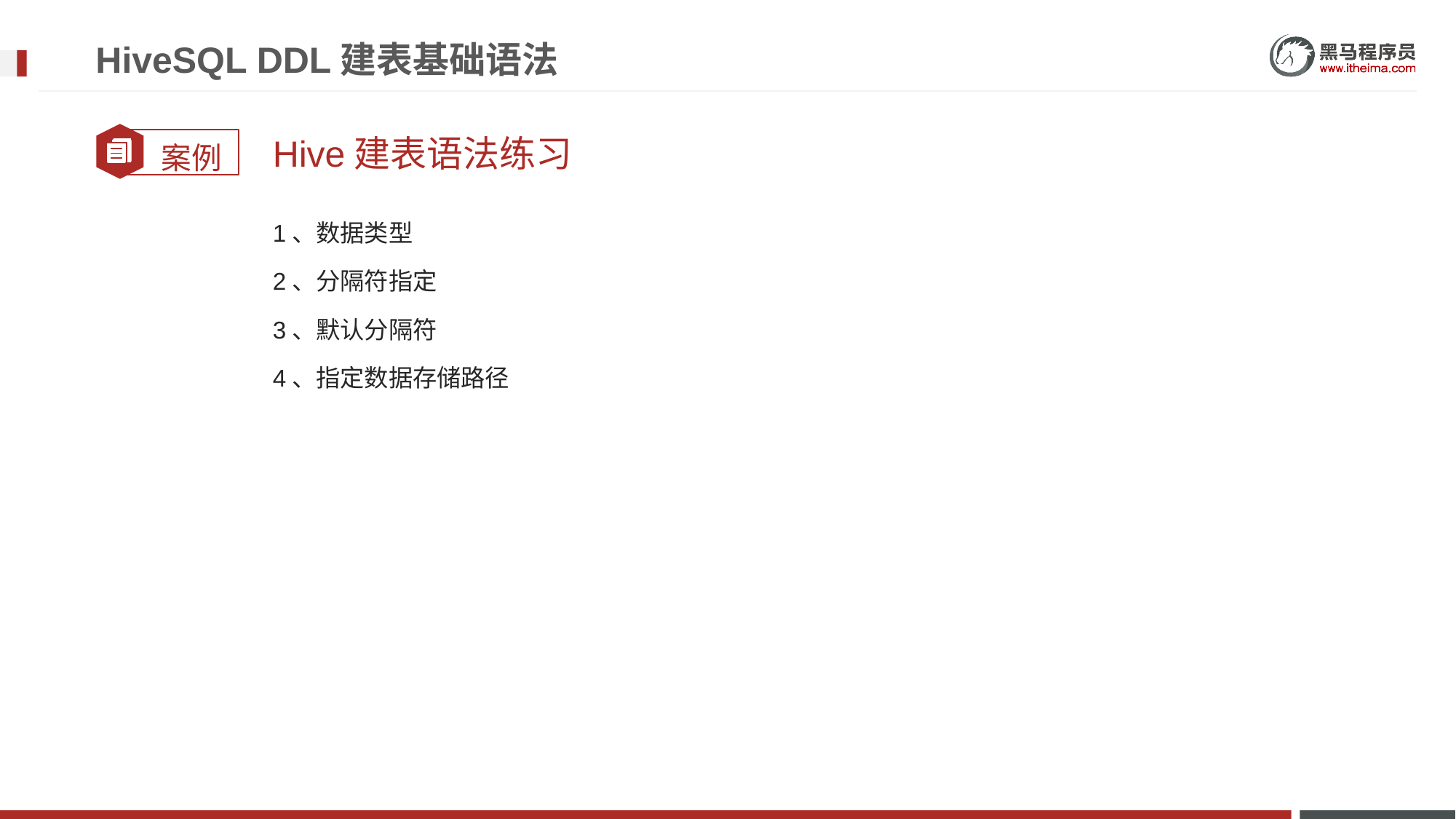

# HiveSQL DDL建表基础语法
Hive建表语法练习
1、数据类型
2、分隔符指定
3、默认分隔符
4、指定数据存储路径